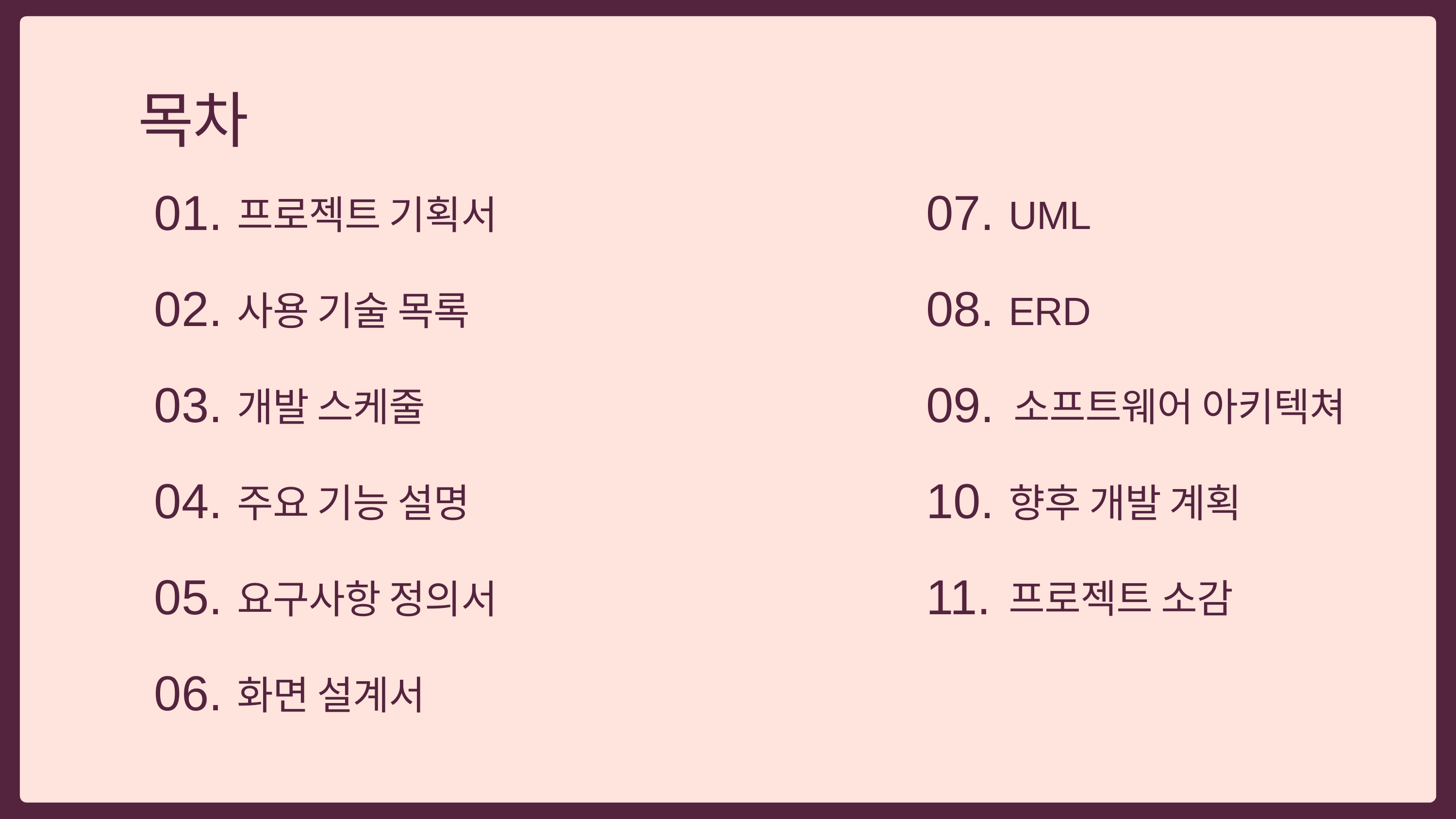

목차
07.
01.
UML
프로젝트 기획서
02.
08.
사용 기술 목록
ERD
03.
09.
개발 스케줄
소프트웨어 아키텍쳐
10.
04.
향후 개발 계획
주요 기능 설명
11.
05.
프로젝트 소감
요구사항 정의서
06.
화면 설계서